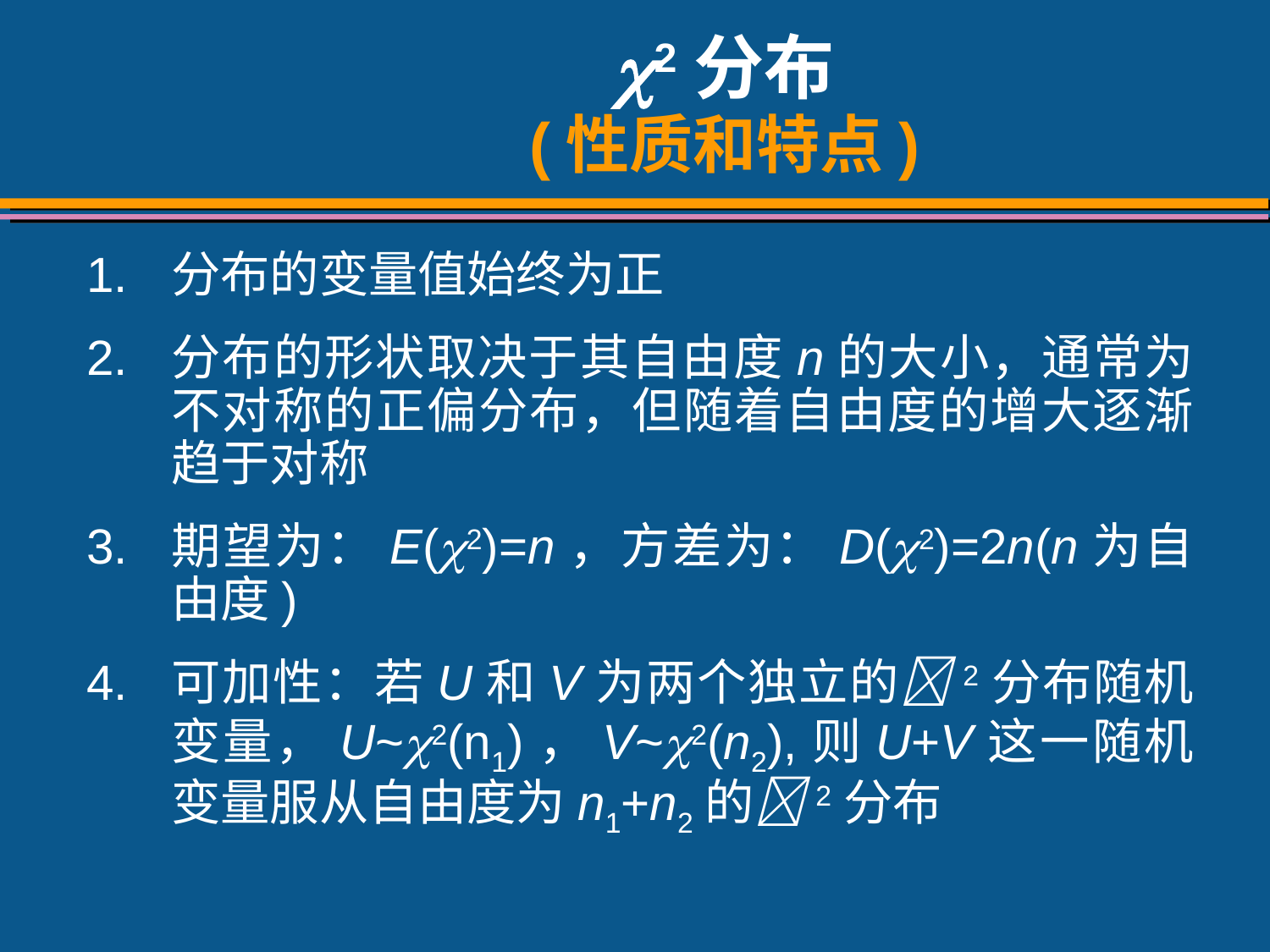

# χ2分布 (性质和特点)
分布的变量值始终为正
分布的形状取决于其自由度n的大小，通常为不对称的正偏分布，但随着自由度的增大逐渐趋于对称
期望为：E(χ2)=n，方差为：D(χ2)=2n(n为自由度)
可加性：若U和V为两个独立的χ2分布随机变量，U~χ2(n1)，V~χ2(n2),则U+V这一随机变量服从自由度为n1+n2的χ2分布